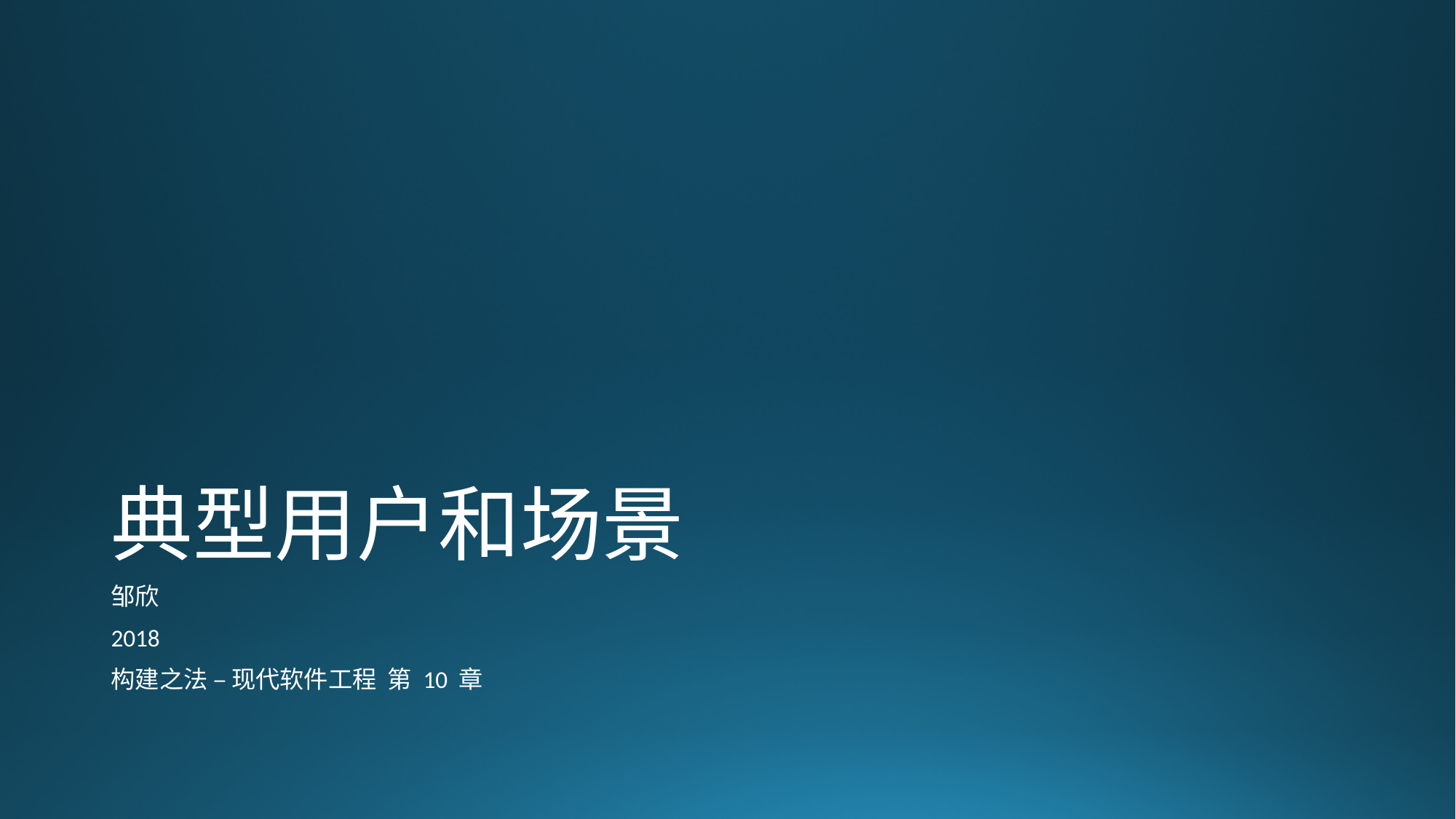

# 典型用户和场景
邹欣
2018
构建之法 – 现代软件工程  第 10 章